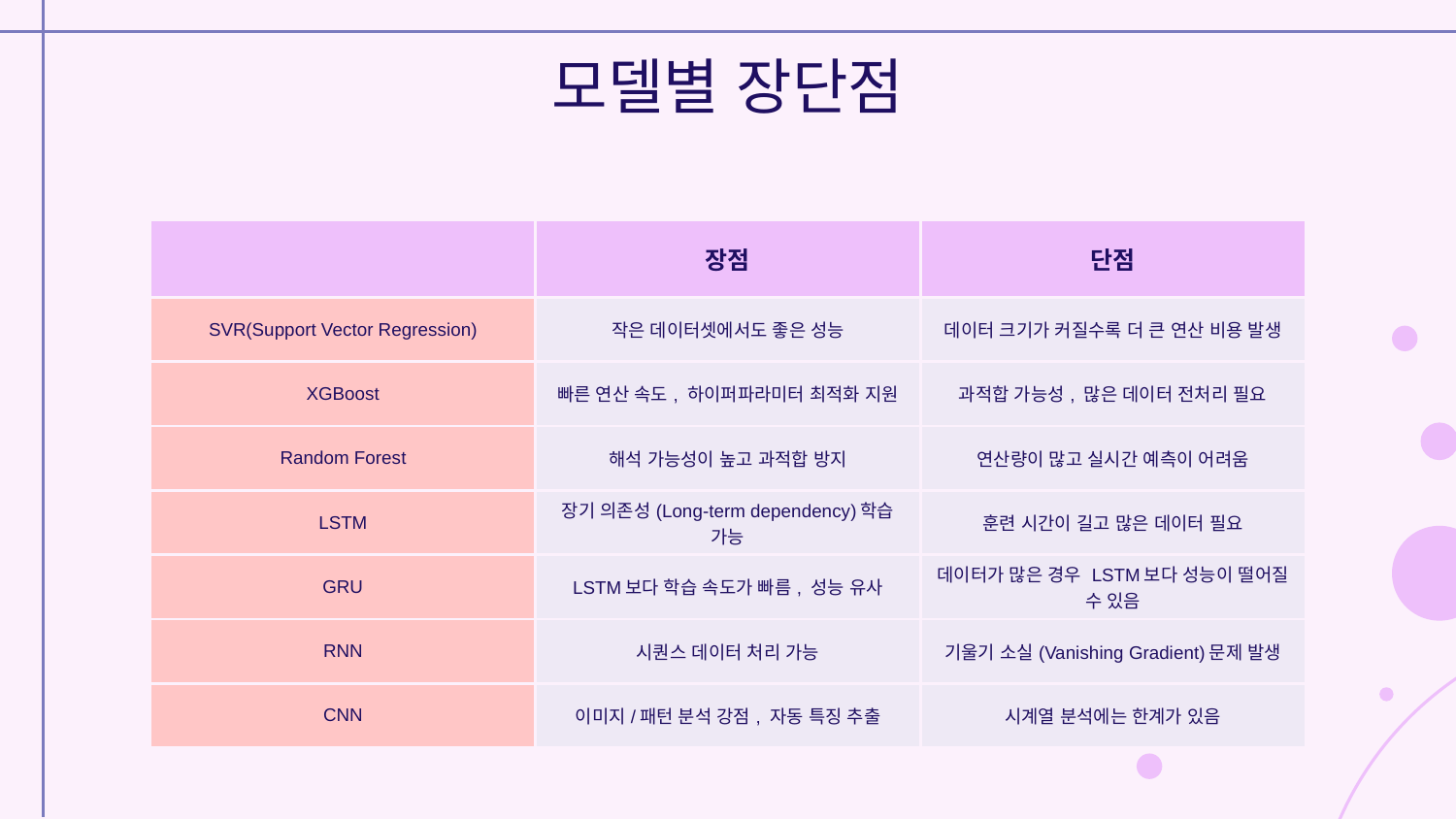

# 모델별 장단점
|  | 장점 | 단점 |
| --- | --- | --- |
| SVR(Support Vector Regression) | 작은 데이터셋에서도 좋은 성능 | 데이터 크기가 커질수록 더 큰 연산 비용 발생 |
| XGBoost | 빠른 연산 속도, 하이퍼파라미터 최적화 지원 | 과적합 가능성, 많은 데이터 전처리 필요 |
| Random Forest | 해석 가능성이 높고 과적합 방지 | 연산량이 많고 실시간 예측이 어려움 |
| LSTM | 장기 의존성(Long-term dependency)학습 가능 | 훈련 시간이 길고 많은 데이터 필요 |
| GRU | LSTM보다 학습 속도가 빠름, 성능 유사 | 데이터가 많은 경우 LSTM보다 성능이 떨어질 수 있음 |
| RNN | 시퀀스 데이터 처리 가능 | 기울기 소실(Vanishing Gradient)문제 발생 |
| CNN | 이미지/패턴 분석 강점, 자동 특징 추출 | 시계열 분석에는 한계가 있음 |